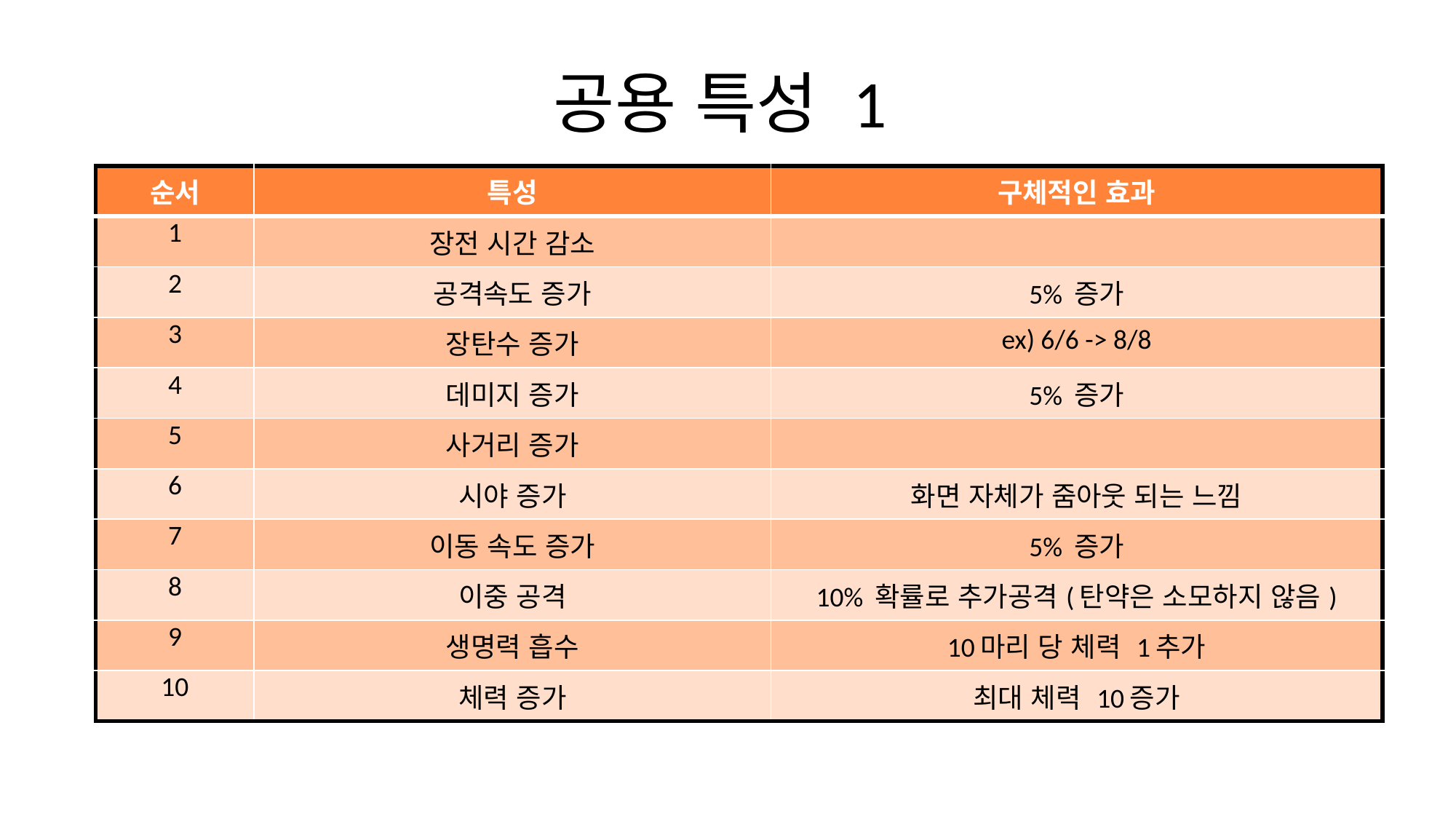

# 공용 특성 1
| 순서 | 특성 | 구체적인 효과 |
| --- | --- | --- |
| 1 | 장전 시간 감소 |  |
| 2 | 공격속도 증가 | 5% 증가 |
| 3 | 장탄수 증가 | ex) 6/6 -> 8/8 |
| 4 | 데미지 증가 | 5% 증가 |
| 5 | 사거리 증가 |  |
| 6 | 시야 증가 | 화면 자체가 줌아웃 되는 느낌 |
| 7 | 이동 속도 증가 | 5% 증가 |
| 8 | 이중 공격 | 10% 확률로 추가공격(탄약은 소모하지 않음) |
| 9 | 생명력 흡수 | 10마리 당 체력 1추가 |
| 10 | 체력 증가 | 최대 체력 10증가 |